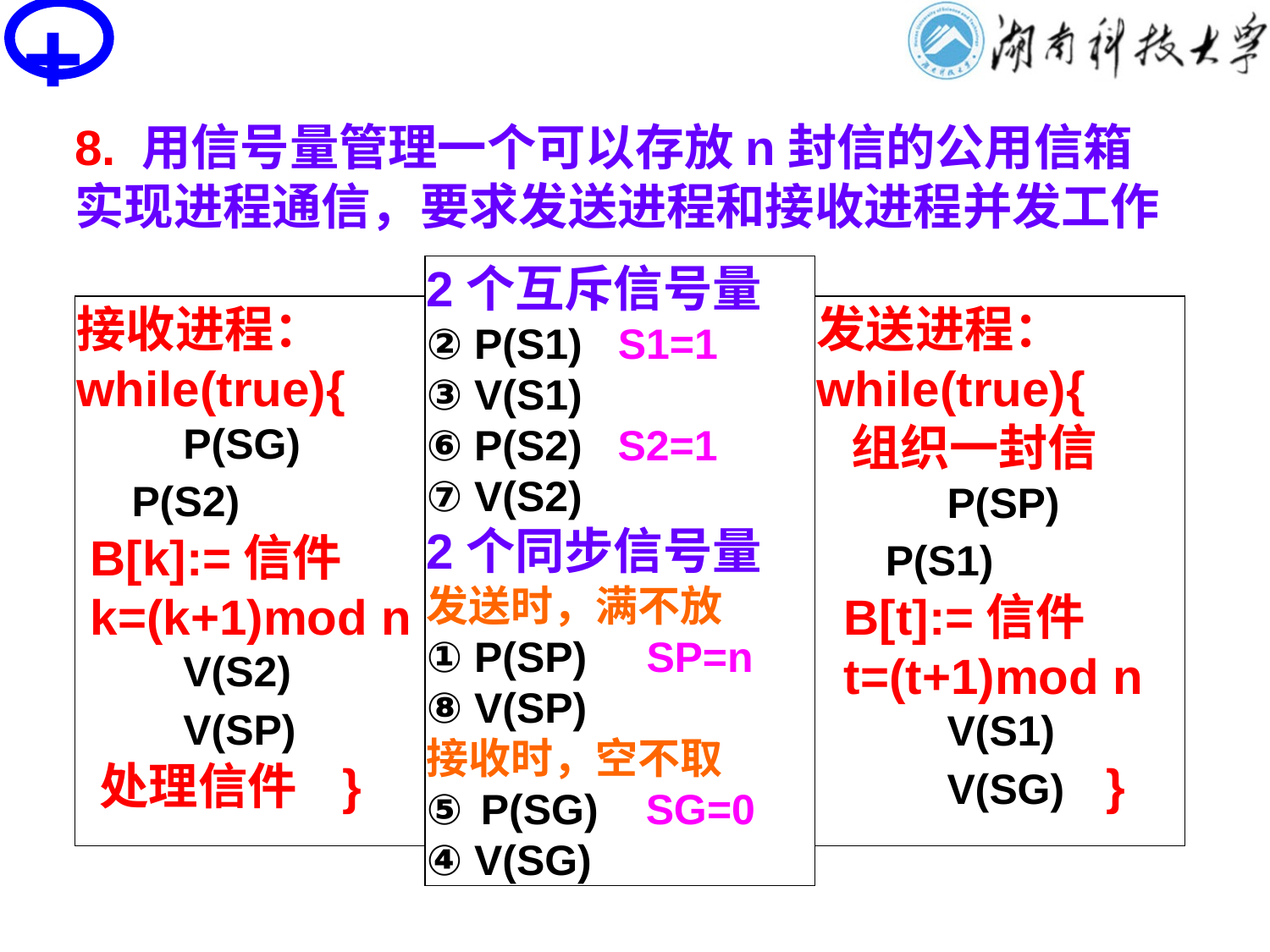

+

# PV操作思考题
8. 用信号量管理一个可以存放n封信的公用信箱实现进程通信，要求发送进程和接收进程并发工作
2个互斥信号量
② P(S1)   S1=1
③ V(S1)
⑥ P(S2)   S2=1
⑦ V(S2)
2个同步信号量
发送时，满不放
① P(SP)     SP=n
⑧ V(SP)
接收时，空不取
⑤ P(SG)    SG=0
④ V(SG)
发送进程：
while (true){
组织一封信
  信放入信箱 }
接收进程：
while(true){
           ⑤
     ⑥
 B[k]:=信件
 k=(k+1)mod n
           ⑦
           ⑧
 处理信件   }
接收进程：
while(true){
         P(SG)
    P(S2)
 B[k]:=信件
 k=(k+1)mod n
         V(S2)
         V(SP)
 处理信件   }
{ 组织一封信
  B[k]:=信件
  k=(k+1)mod n
}
发送进程：
while(true){
  组织一封信
           ①
     ②
  B[t]:=信件
  t=(t+1)mod n
           ③
           ④      }
发送进程：
while(true){
  组织一封信
           P(SP)
     P(S1)
  B[t]:=信件
  t=(t+1)mod n
           V(S1)
           V(SG)   }
接收进程：
while (true){
取出一封信
  处理这封信 }
{ 从B[k]中取信
  t=(t+1)mod n
  处理信件
 }